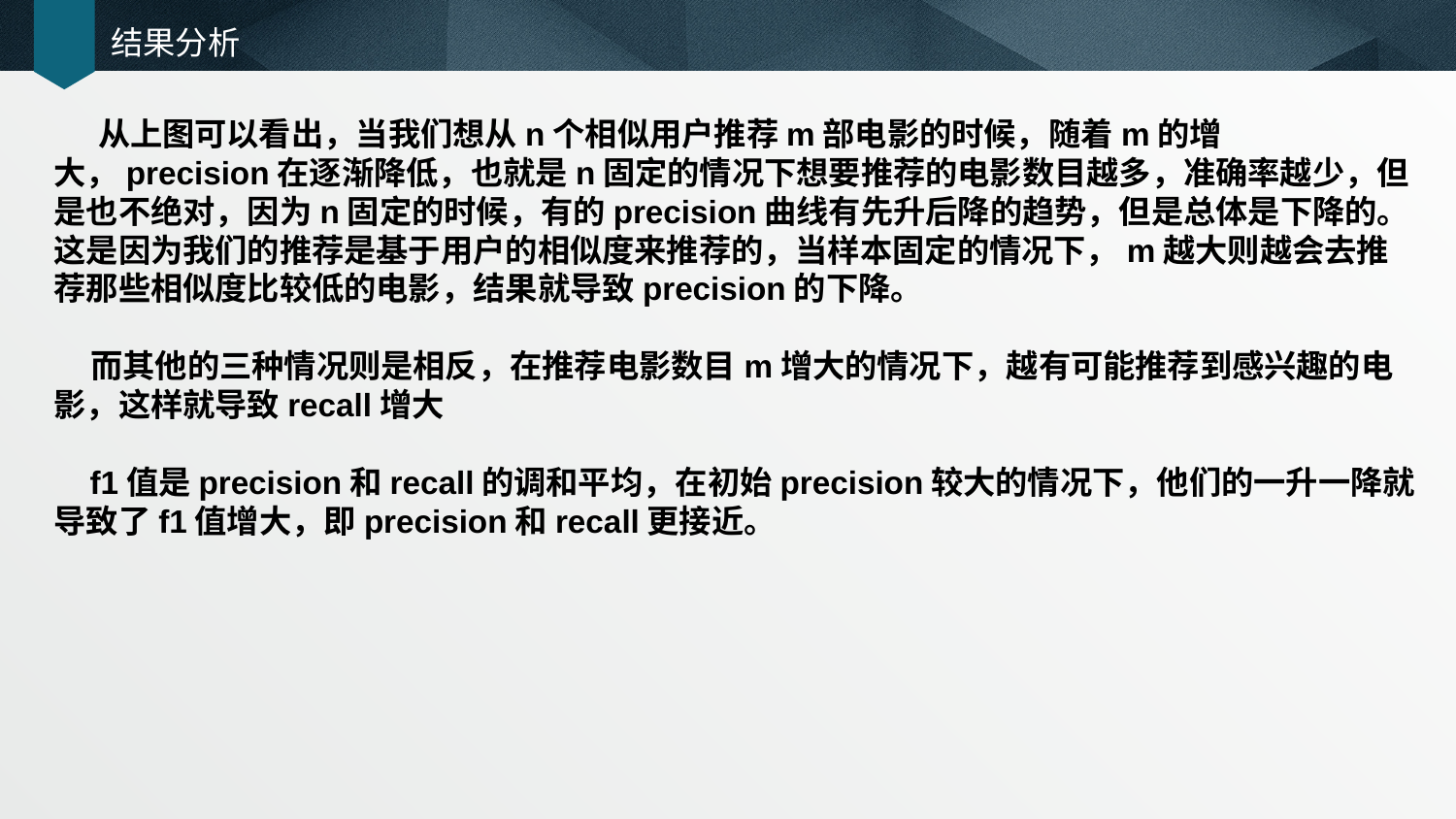

# 结果分析
     从上图可以看出，当我们想从n个相似用户推荐m部电影的时候，随着m的增大，precision在逐渐降低，也就是n固定的情况下想要推荐的电影数目越多，准确率越少，但是也不绝对，因为n固定的时候，有的precision曲线有先升后降的趋势，但是总体是下降的。这是因为我们的推荐是基于用户的相似度来推荐的，当样本固定的情况下，m越大则越会去推荐那些相似度比较低的电影，结果就导致precision的下降。

    而其他的三种情况则是相反，在推荐电影数目m增大的情况下，越有可能推荐到感兴趣的电影，这样就导致recall增大

    f1值是precision和recall的调和平均，在初始precision较大的情况下，他们的一升一降就导致了f1值增大，即precision和recall更接近。